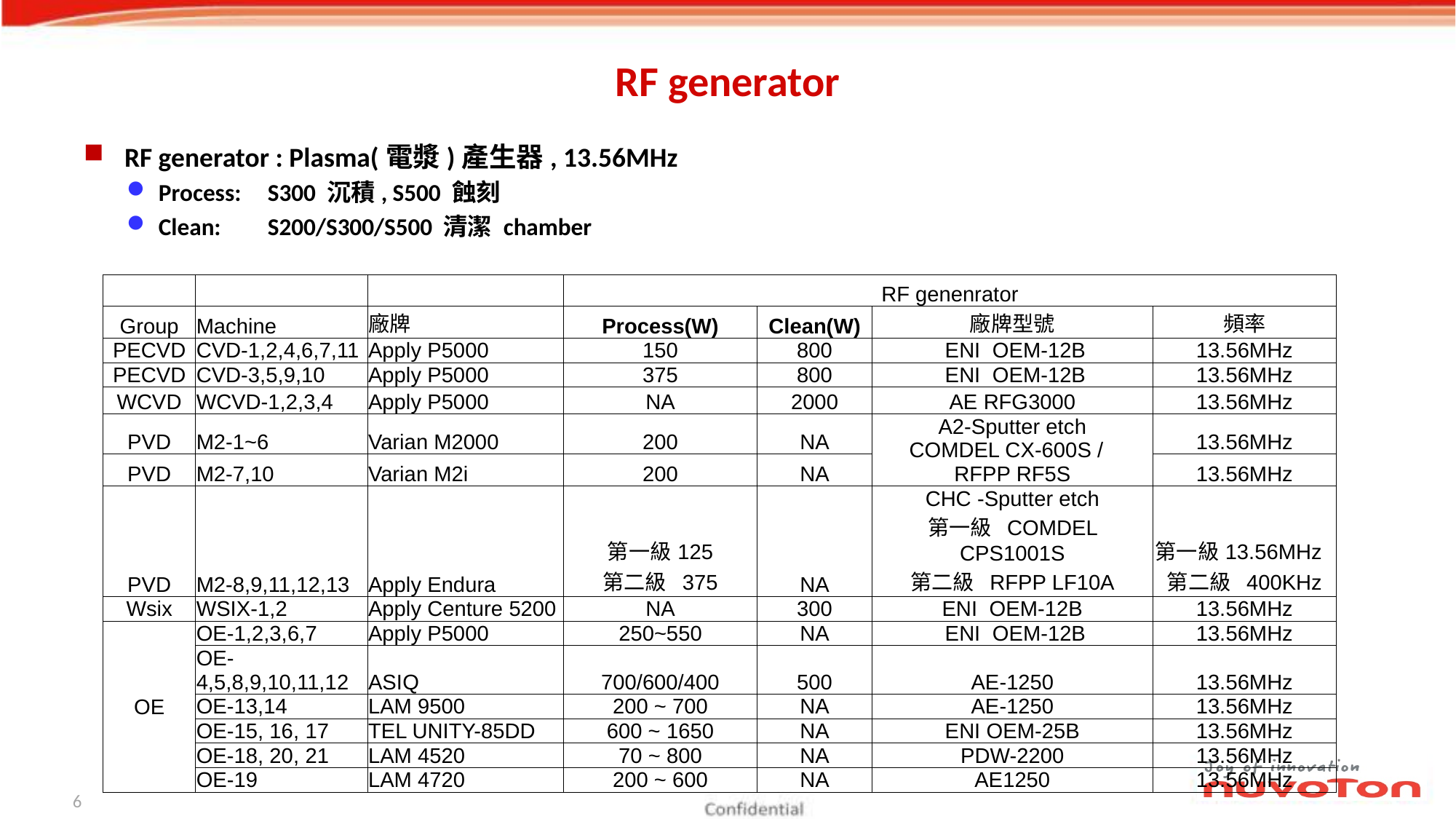

# RF generator
RF generator : Plasma(電漿)產生器, 13.56MHz
Process:	S300 沉積, S500 蝕刻
Clean:	S200/S300/S500 清潔 chamber

|  |  |  | RF genenrator |  |  |  |
| --- | --- | --- | --- | --- | --- | --- |
| Group | Machine | 廠牌 | Process(W) | Clean(W) | 廠牌型號 | 頻率 |
| PECVD | CVD-1,2,4,6,7,11 | Apply P5000 | 150 | 800 | ENI OEM-12B | 13.56MHz |
| PECVD | CVD-3,5,9,10 | Apply P5000 | 375 | 800 | ENI OEM-12B | 13.56MHz |
| WCVD | WCVD-1,2,3,4 | Apply P5000 | NA | 2000 | AE RFG3000 | 13.56MHz |
| PVD | M2-1~6 | Varian M2000 | 200 | NA | A2-Sputter etch COMDEL CX-600S / RFPP RF5S | 13.56MHz |
| PVD | M2-7,10 | Varian M2i | 200 | NA |  | 13.56MHz |
| PVD | M2-8,9,11,12,13 | Apply Endura | 第一級125 第二級 375 | NA | CHC -Sputter etch 第一級 COMDEL CPS1001S 第二級 RFPP LF10A | 第一級13.56MHz 第二級 400KHz |
| Wsix | WSIX-1,2 | Apply Centure 5200 | NA | 300 | ENI OEM-12B | 13.56MHz |
| OE | OE-1,2,3,6,7 | Apply P5000 | 250~550 | NA | ENI OEM-12B | 13.56MHz |
|  | OE-4,5,8,9,10,11,12 | ASIQ | 700/600/400 | 500 | AE-1250 | 13.56MHz |
|  | OE-13,14 | LAM 9500 | 200 ~ 700 | NA | AE-1250 | 13.56MHz |
|  | OE-15, 16, 17 | TEL UNITY-85DD | 600 ~ 1650 | NA | ENI OEM-25B | 13.56MHz |
|  | OE-18, 20, 21 | LAM 4520 | 70 ~ 800 | NA | PDW-2200 | 13.56MHz |
|  | OE-19 | LAM 4720 | 200 ~ 600 | NA | AE1250 | 13.56MHz |
6